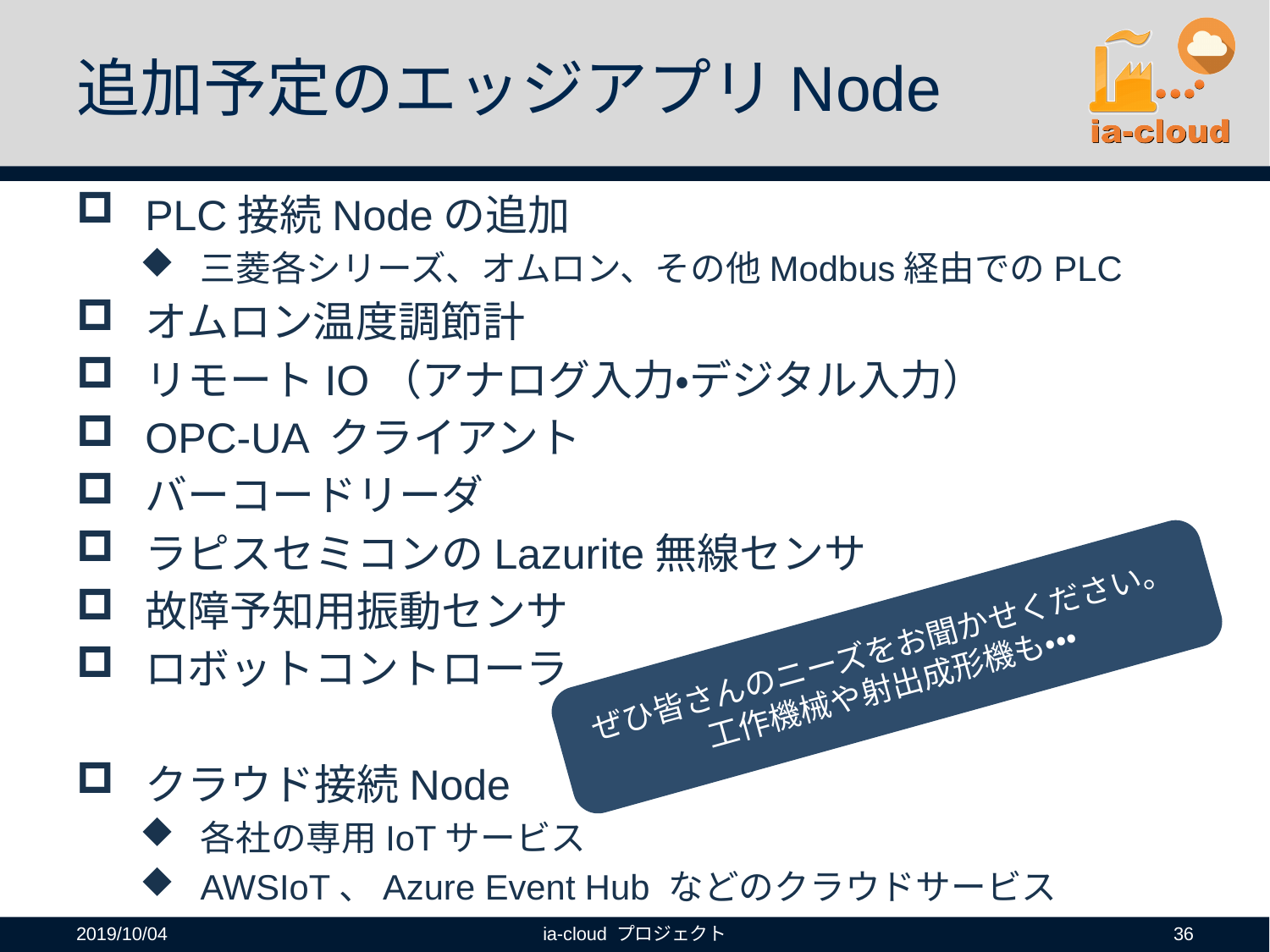

# 追加予定のエッジアプリNode
PLC接続Nodeの追加
三菱各シリーズ、オムロン、その他Modbus経由でのPLC
オムロン温度調節計
リモートIO（アナログ入力・デジタル入力）
OPC-UA クライアント
バーコードリーダ
ラピスセミコンのLazurite無線センサ
故障予知用振動センサ
ロボットコントローラ

クラウド接続Node
各社の専用IoTサービス
AWSIoT、Azure Event Hub などのクラウドサービス
ぜひ皆さんのニーズをお聞かせください。
工作機械や射出成形機も・・・
2019/10/04
ia-cloud プロジェクト
36